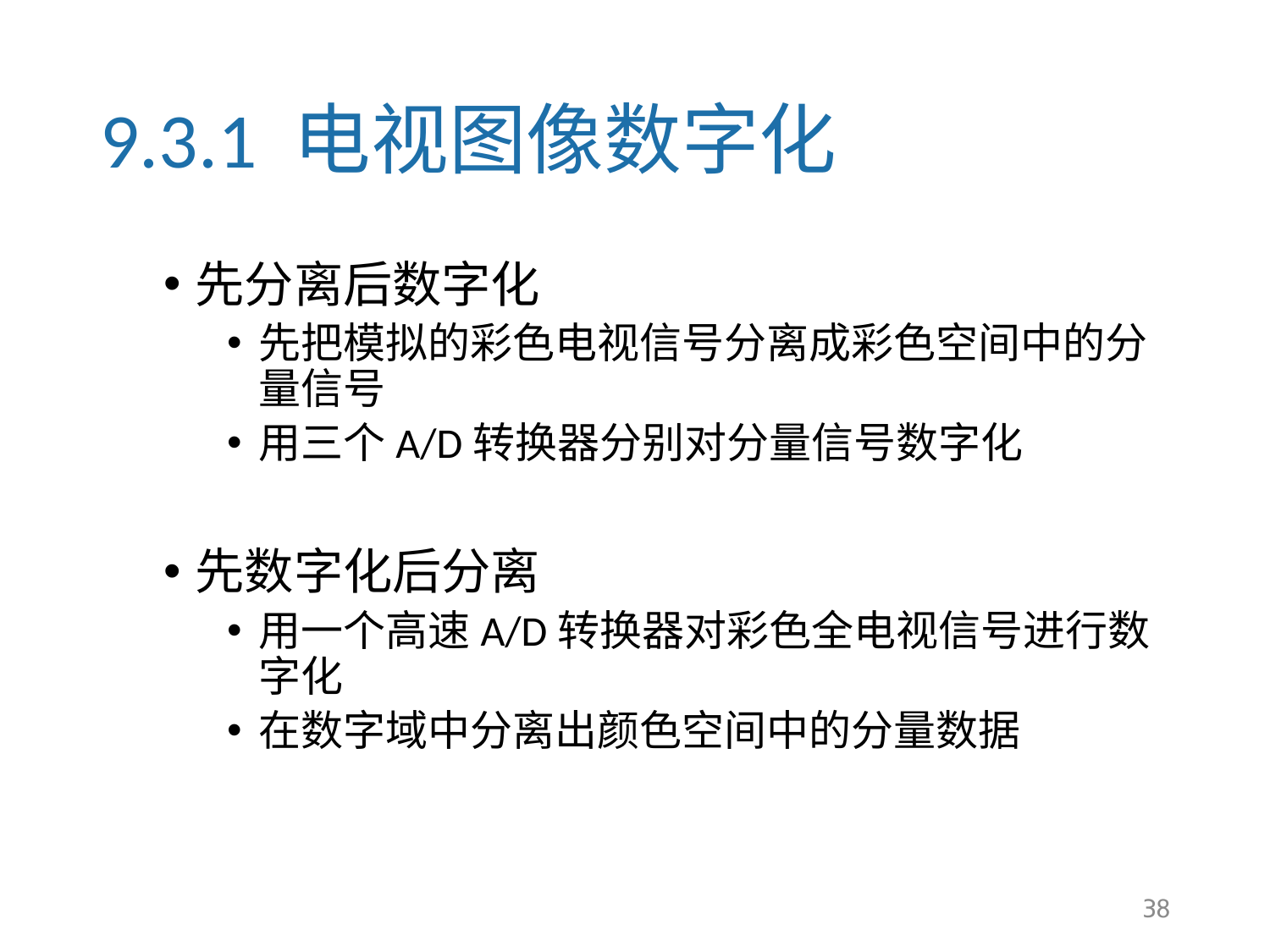

# 9.3.1 电视图像数字化
先分离后数字化
先把模拟的彩色电视信号分离成彩色空间中的分量信号
用三个A/D转换器分别对分量信号数字化

先数字化后分离
用一个高速A/D转换器对彩色全电视信号进行数字化
在数字域中分离出颜色空间中的分量数据
38